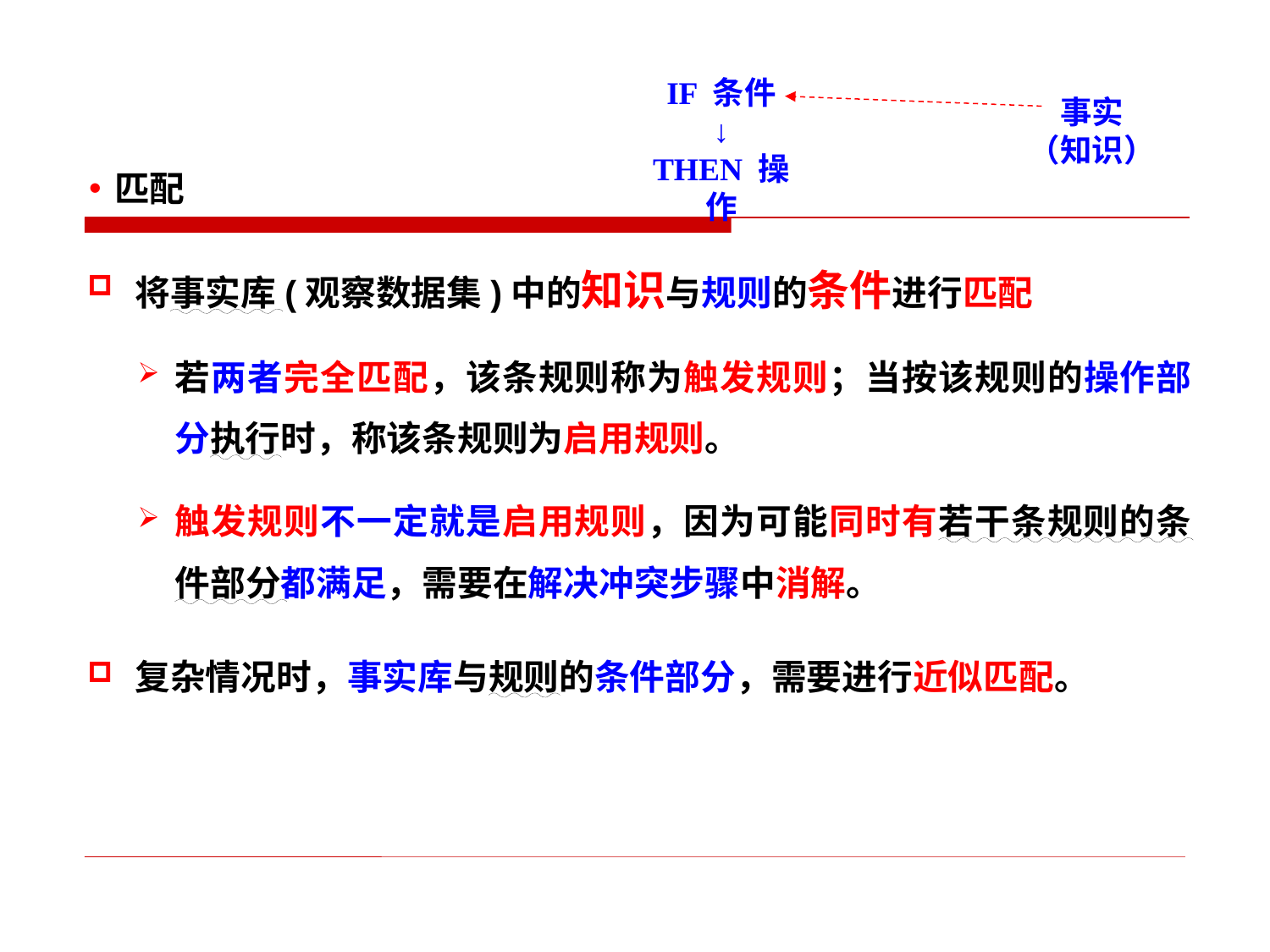

IF 条件
↓
THEN 操作
事实
（知识）
匹配
将事实库(观察数据集)中的知识与规则的条件进行匹配
若两者完全匹配，该条规则称为触发规则；当按该规则的操作部分执行时，称该条规则为启用规则。
触发规则不一定就是启用规则，因为可能同时有若干条规则的条件部分都满足，需要在解决冲突步骤中消解。
复杂情况时，事实库与规则的条件部分，需要进行近似匹配。